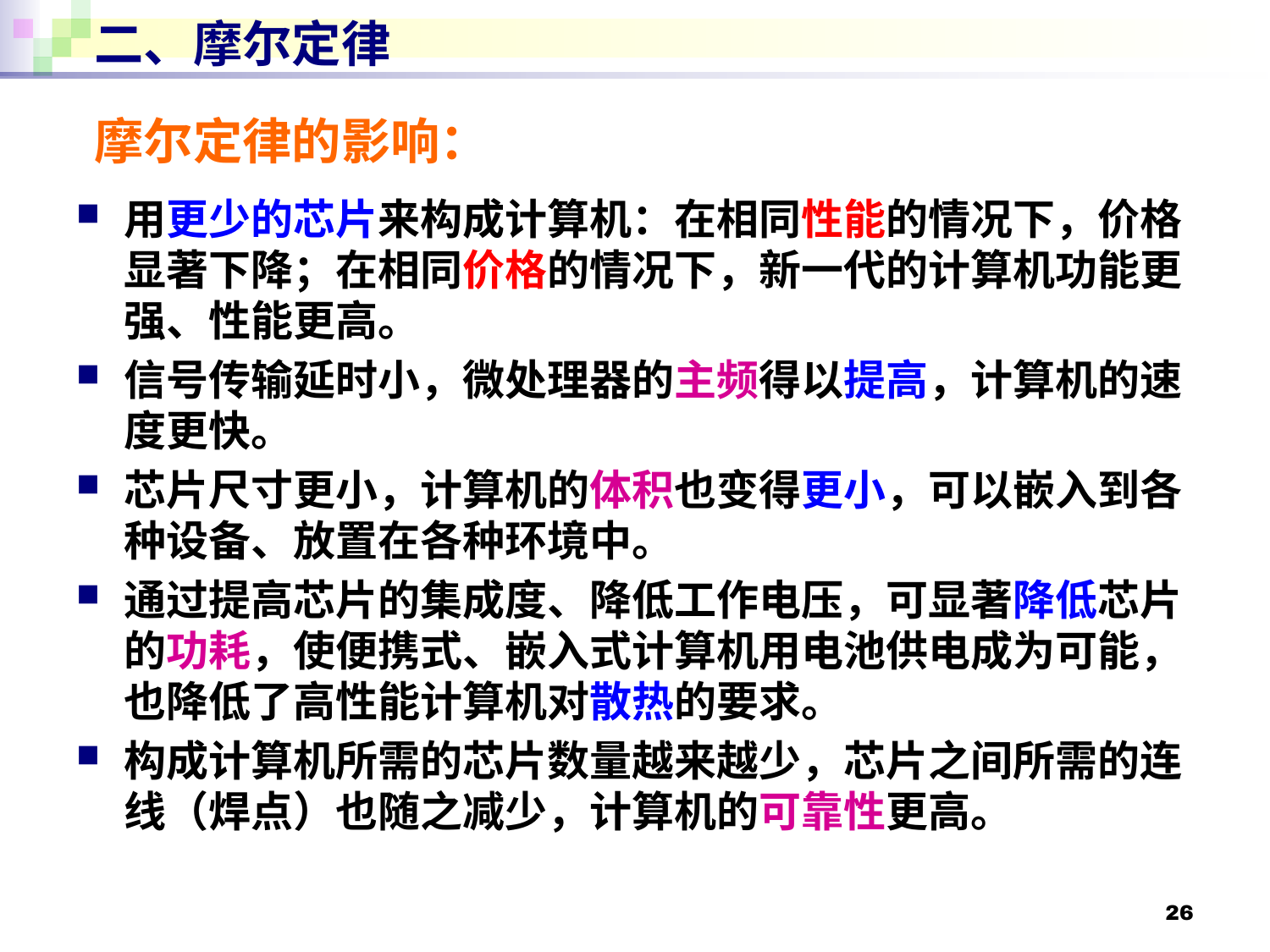

# 二、摩尔定律
摩尔定律的影响：
用更少的芯片来构成计算机：在相同性能的情况下，价格显著下降；在相同价格的情况下，新一代的计算机功能更强、性能更高。
信号传输延时小，微处理器的主频得以提高，计算机的速度更快。
芯片尺寸更小，计算机的体积也变得更小，可以嵌入到各种设备、放置在各种环境中。
通过提高芯片的集成度、降低工作电压，可显著降低芯片的功耗，使便携式、嵌入式计算机用电池供电成为可能，也降低了高性能计算机对散热的要求。
构成计算机所需的芯片数量越来越少，芯片之间所需的连线（焊点）也随之减少，计算机的可靠性更高。
26